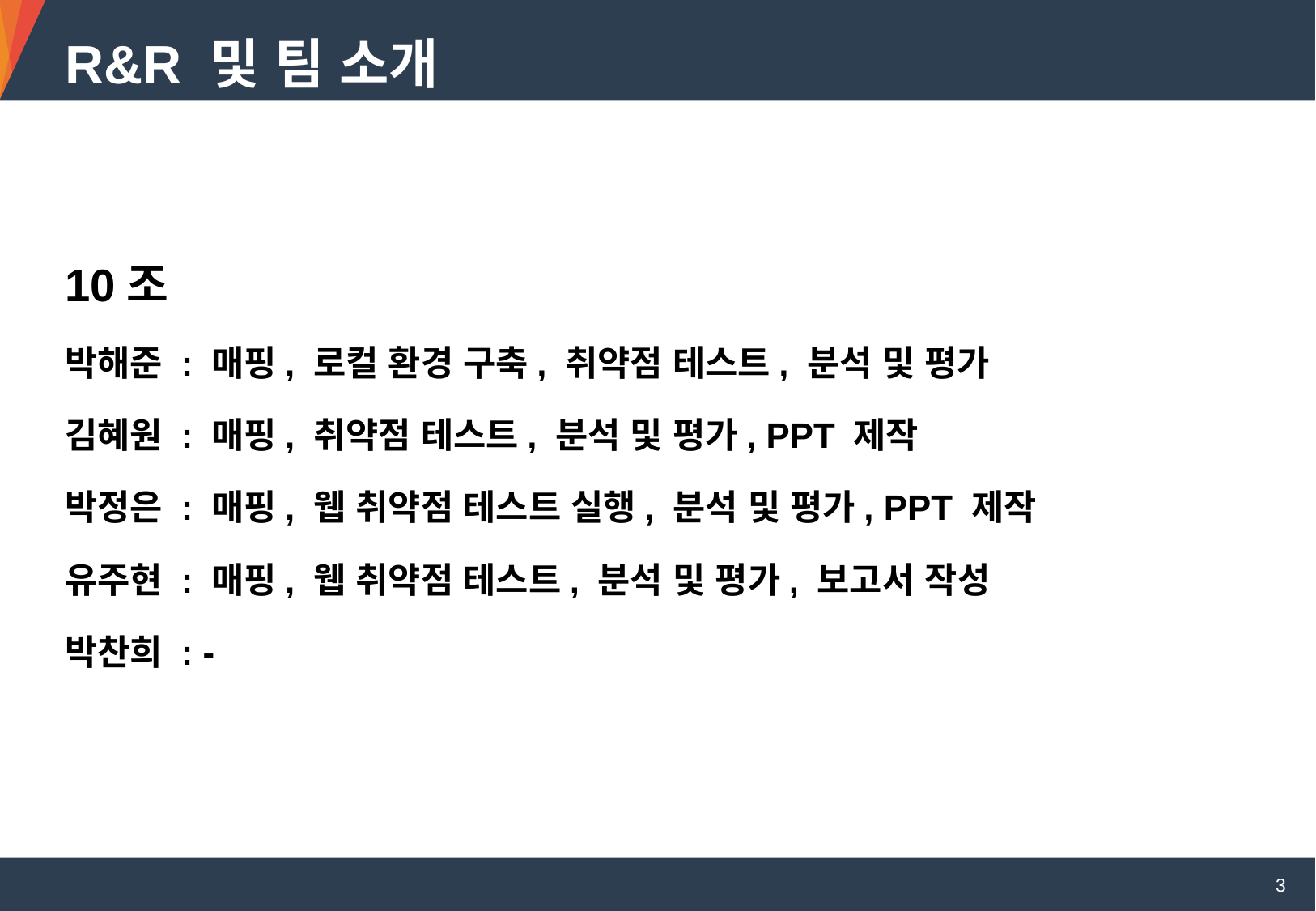

R&R 및 팀 소개
10조
박해준 : 매핑, 로컬 환경 구축, 취약점 테스트, 분석 및 평가
김혜원 : 매핑, 취약점 테스트, 분석 및 평가, PPT 제작
박정은 : 매핑, 웹 취약점 테스트 실행, 분석 및 평가, PPT 제작
유주현 : 매핑, 웹 취약점 테스트, 분석 및 평가, 보고서 작성
박찬희 : -
3